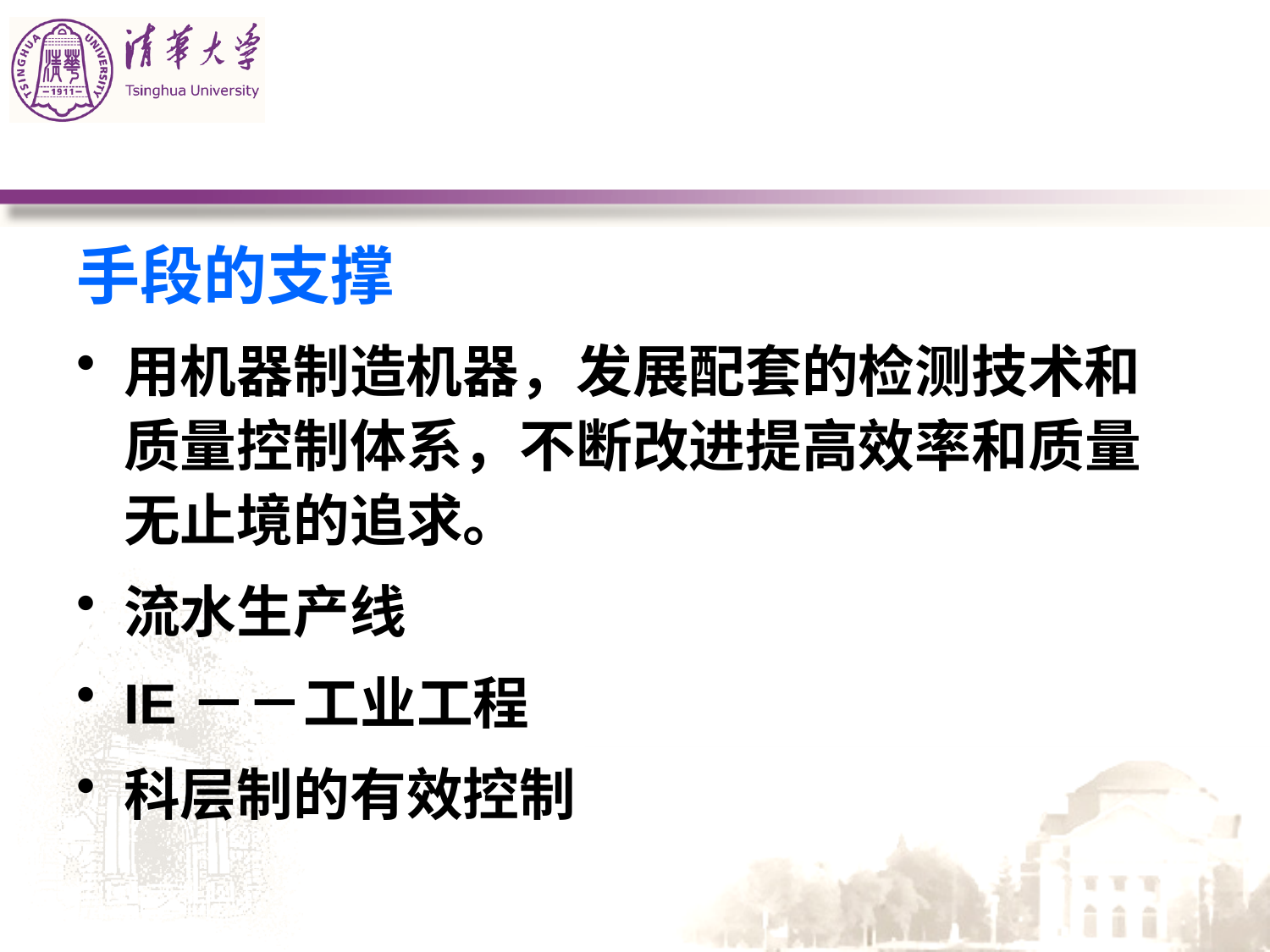

#
手段的支撑
用机器制造机器，发展配套的检测技术和质量控制体系，不断改进提高效率和质量无止境的追求。
流水生产线
IE－－工业工程
科层制的有效控制